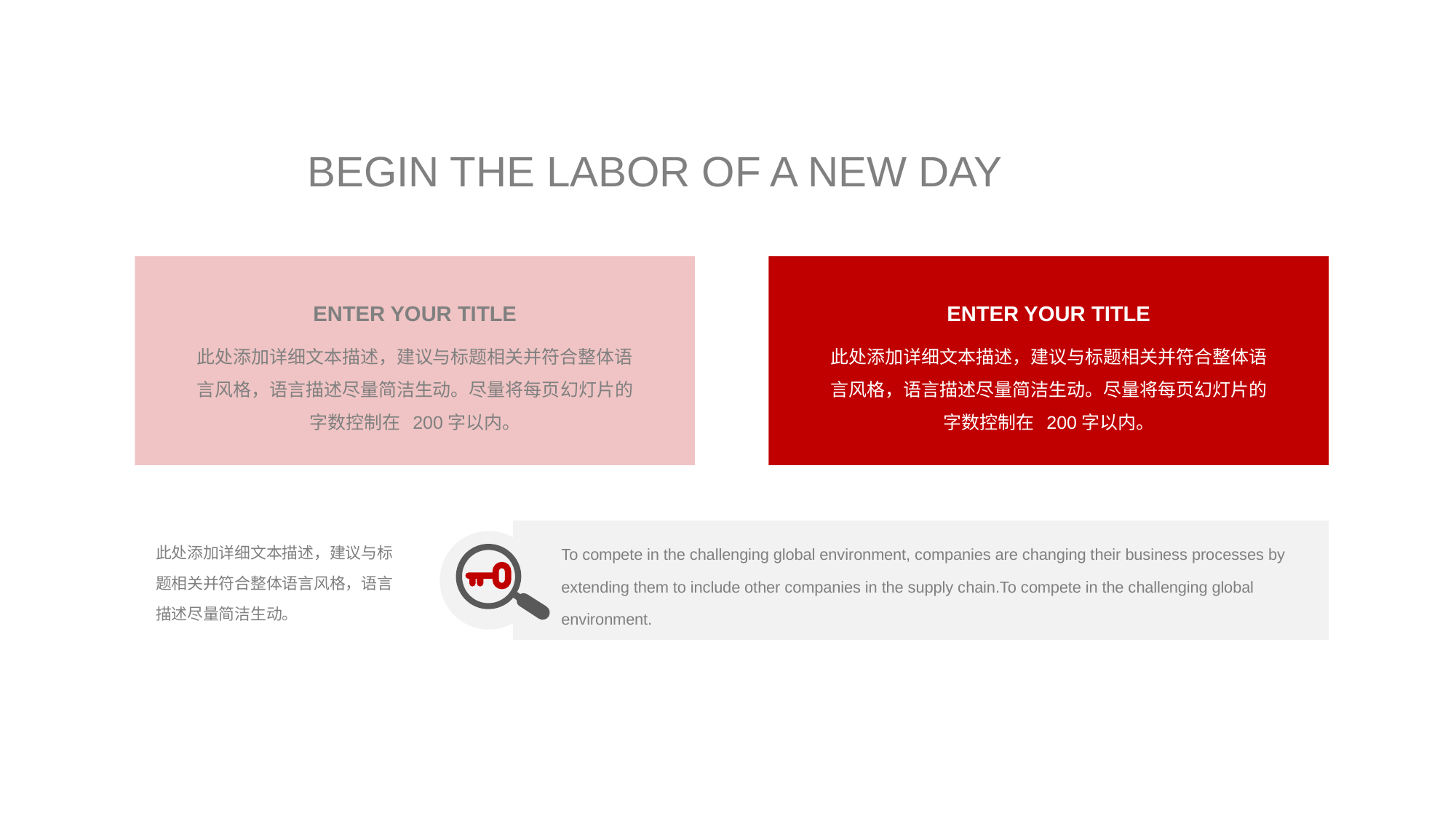

BEGIN THE LABOR OF A NEW DAY

ENTER YOUR TITLE
此处添加详细文本描述，建议与标题相关并符合整体语言风格，语言描述尽量简洁生动。尽量将每页幻灯片的字数控制在  200字以内。
ENTER YOUR TITLE
此处添加详细文本描述，建议与标题相关并符合整体语言风格，语言描述尽量简洁生动。尽量将每页幻灯片的字数控制在  200字以内。

To compete in the challenging global environment, companies are changing their business processes by extending them to include other companies in the supply chain.To compete in the challenging global environment.
此处添加详细文本描述，建议与标题相关并符合整体语言风格，语言描述尽量简洁生动。